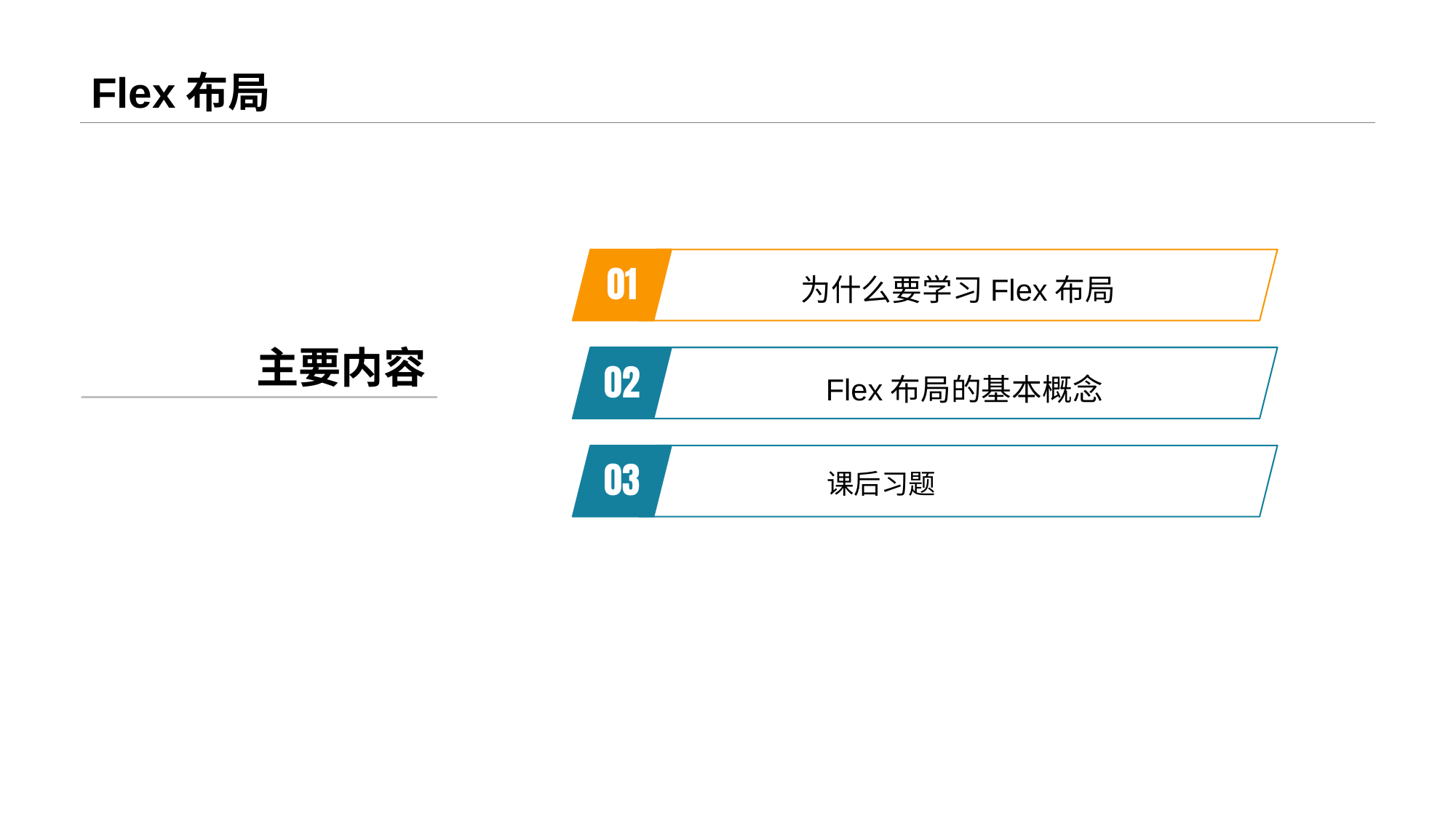

# Flex布局
01
为什么要学习Flex布局
主要内容
02

Flex布局的基本概念
03

课后习题